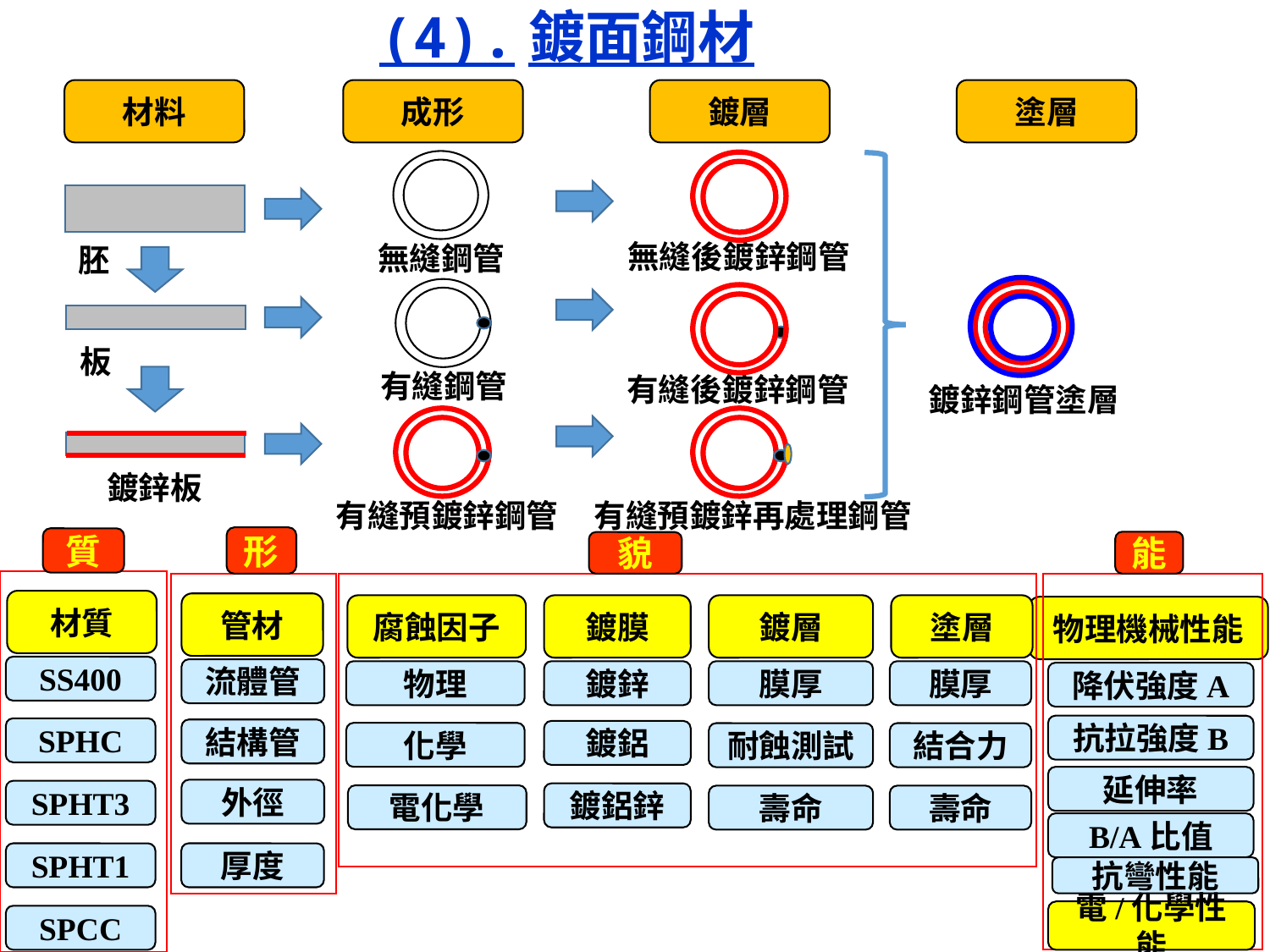

(4).鍍面鋼材
材料
成形
鍍層
塗層

無縫後鍍鋅鋼管
無縫鋼管
胚

板
有縫鋼管
有縫後鍍鋅鋼管

鍍鋅鋼管塗層

鍍鋅板
有縫預鍍鋅鋼管
有縫預鍍鋅再處理鋼管
形
質
能
貌

材質
管材
腐蝕因子
鍍膜
鍍層
塗層
物理機械性能
SS400
流體管
物理
鍍鋅
膜厚
膜厚
降伏強度A
抗拉強度B
SPHC
結構管
鍍鋁
化學
耐蝕測試
結合力
延伸率
外徑
SPHT3
鍍鋁鋅
電化學
壽命
壽命
B/A比值
SPHT1
厚度
抗彎性能
電/化學性能
SPCC